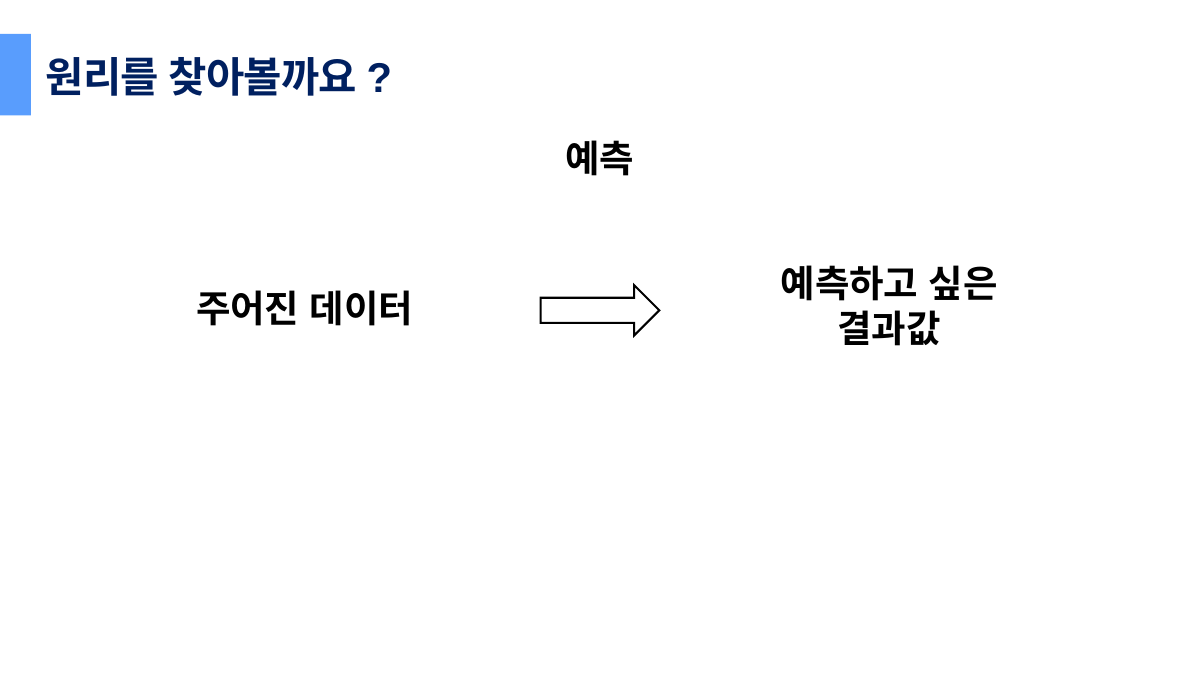

원리를 찾아볼까요?
예측
예측하고 싶은
결과값
주어진 데이터